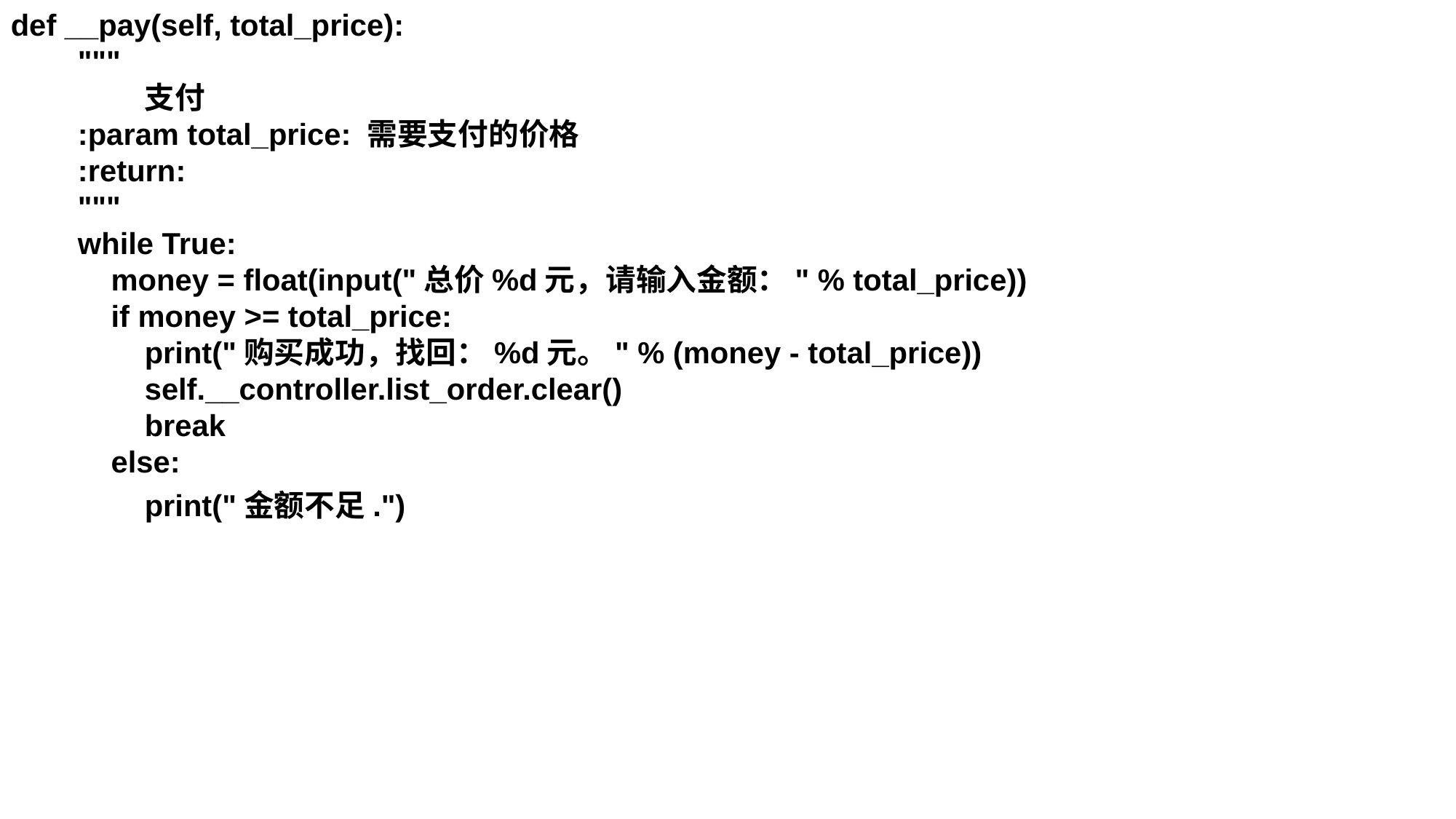

def __pay(self, total_price):
        """
            支付
        :param total_price: 需要支付的价格
        :return:
        """
        while True:
            money = float(input("总价%d元，请输入金额：" % total_price))
            if money >= total_price:
                print("购买成功，找回：%d元。" % (money - total_price))
                self.__controller.list_order.clear()
                break
            else:
                print("金额不足.")